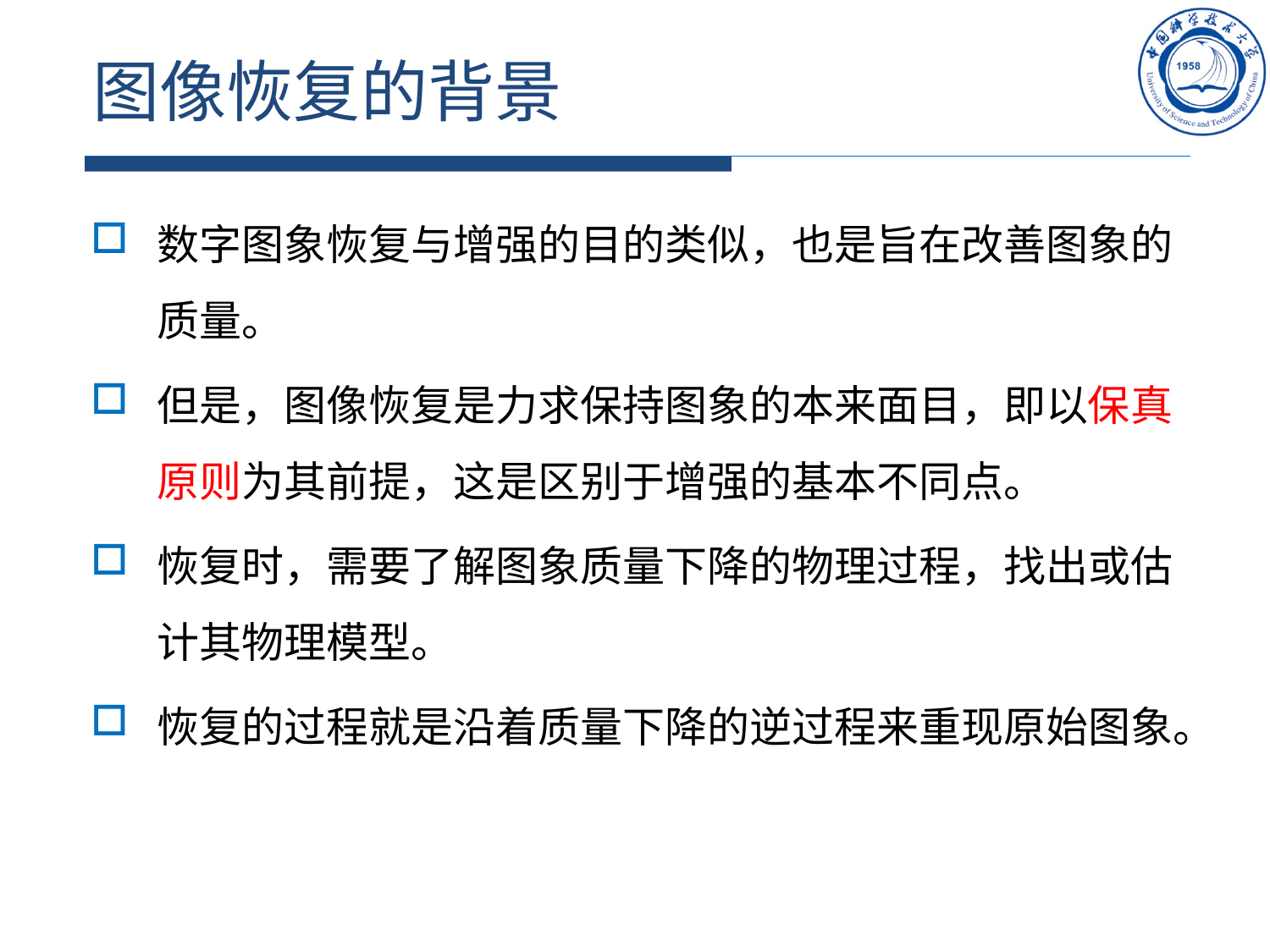

# 图像恢复的背景
数字图象恢复与增强的目的类似，也是旨在改善图象的质量。
但是，图像恢复是力求保持图象的本来面目，即以保真原则为其前提，这是区别于增强的基本不同点。
恢复时，需要了解图象质量下降的物理过程，找出或估计其物理模型。
恢复的过程就是沿着质量下降的逆过程来重现原始图象。